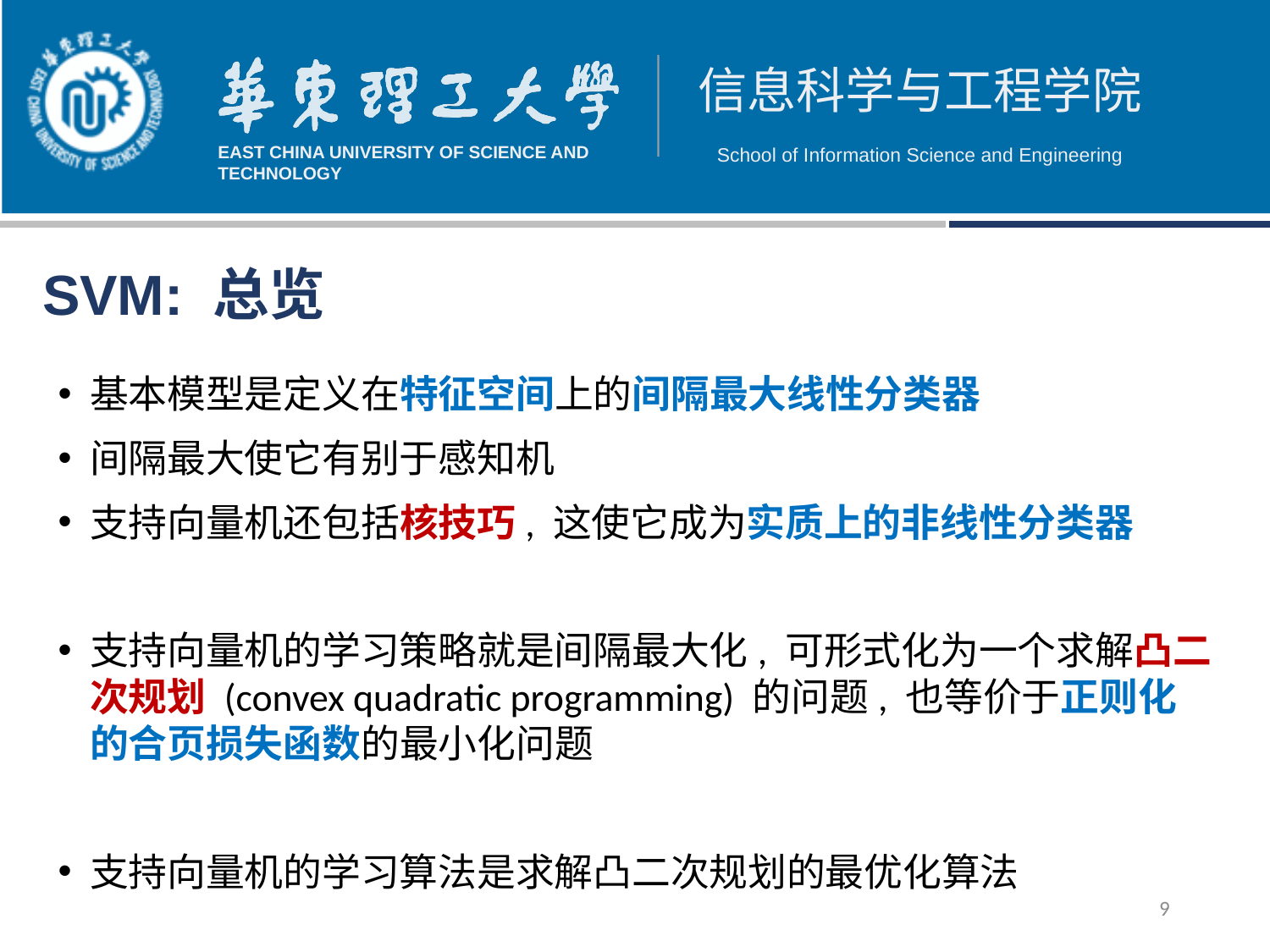

SVM: 总览
基本模型是定义在特征空间上的间隔最大线性分类器
间隔最大使它有别于感知机
支持向量机还包括核技巧, 这使它成为实质上的非线性分类器

支持向量机的学习策略就是间隔最大化, 可形式化为一个求解凸二次规划 (convex quadratic programming) 的问题, 也等价于正则化的合页损失函数的最小化问题

支持向量机的学习算法是求解凸二次规划的最优化算法
9